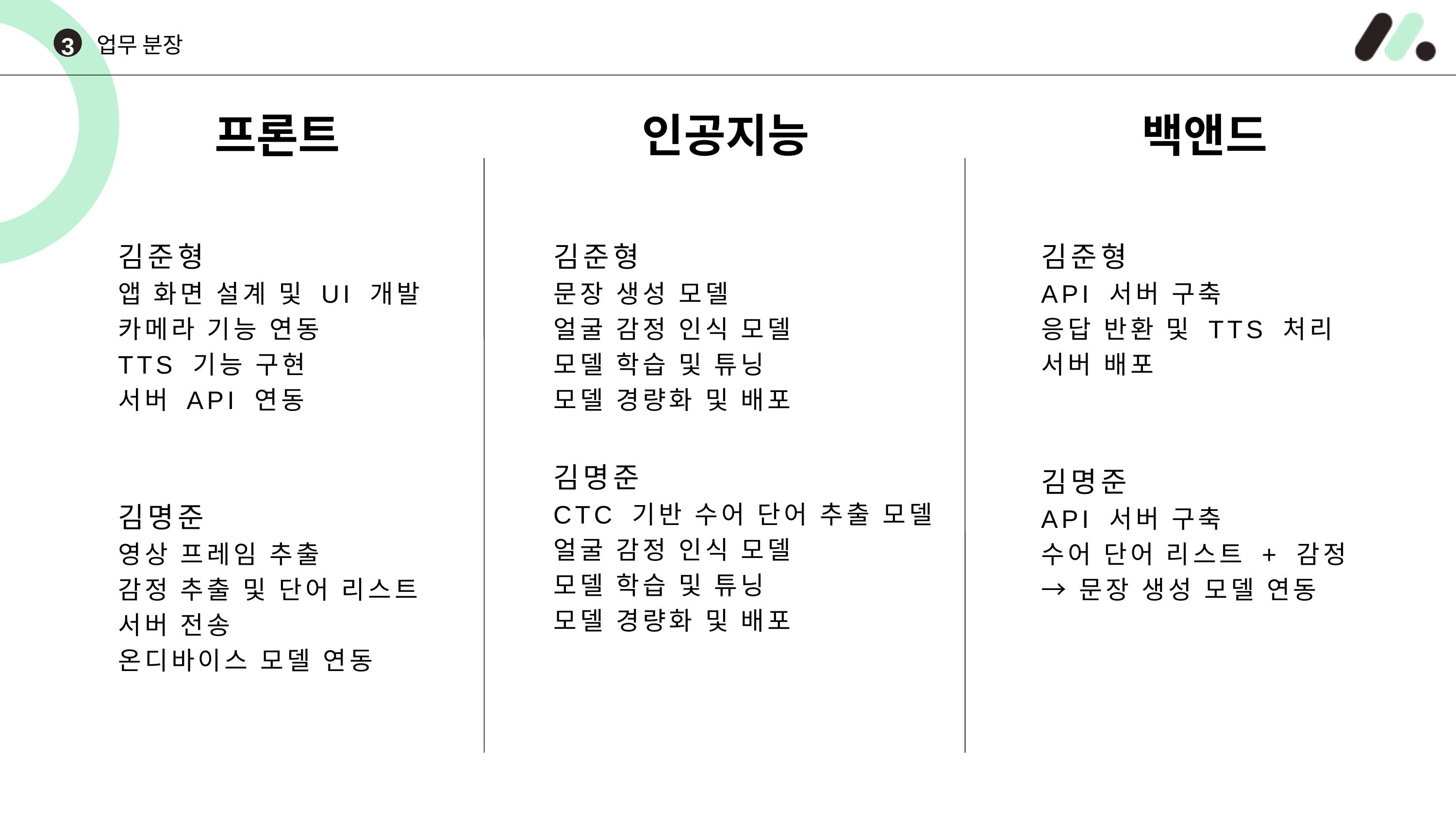

업무 분장
3

프론트
인공지능
백앤드

김준형
앱 화면 설계 및 UI 개발
카메라 기능 연동
TTS 기능 구현
서버 API 연동

김명준
영상 프레임 추출
감정 추출 및 단어 리스트 서버 전송
온디바이스 모델 연동

김준형
문장 생성 모델
얼굴 감정 인식 모델
모델 학습 및 튜닝
모델 경량화 및 배포

김명준
CTC 기반 수어 단어 추출 모델
얼굴 감정 인식 모델
모델 학습 및 튜닝
모델 경량화 및 배포

김준형
API 서버 구축
응답 반환 및 TTS 처리
서버 배포

김명준
API 서버 구축
수어 단어 리스트 + 감정 → 문장 생성 모델 연동